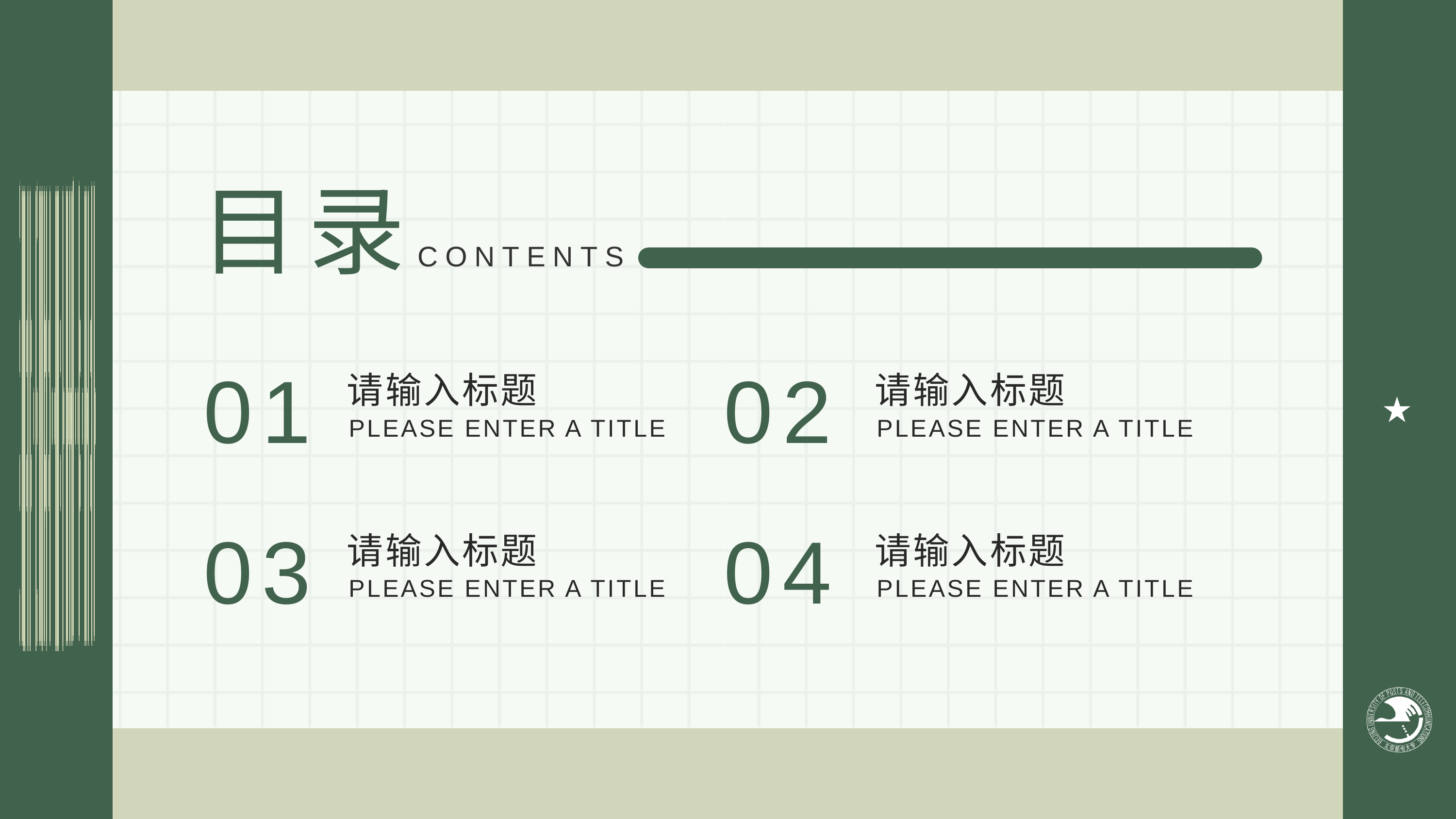

目录
CONTENTS

01
02
请输入标题
请输入标题

PLEASE ENTER A TITLE
PLEASE ENTER A TITLE
03
04
请输入标题
请输入标题
PLEASE ENTER A TITLE
PLEASE ENTER A TITLE